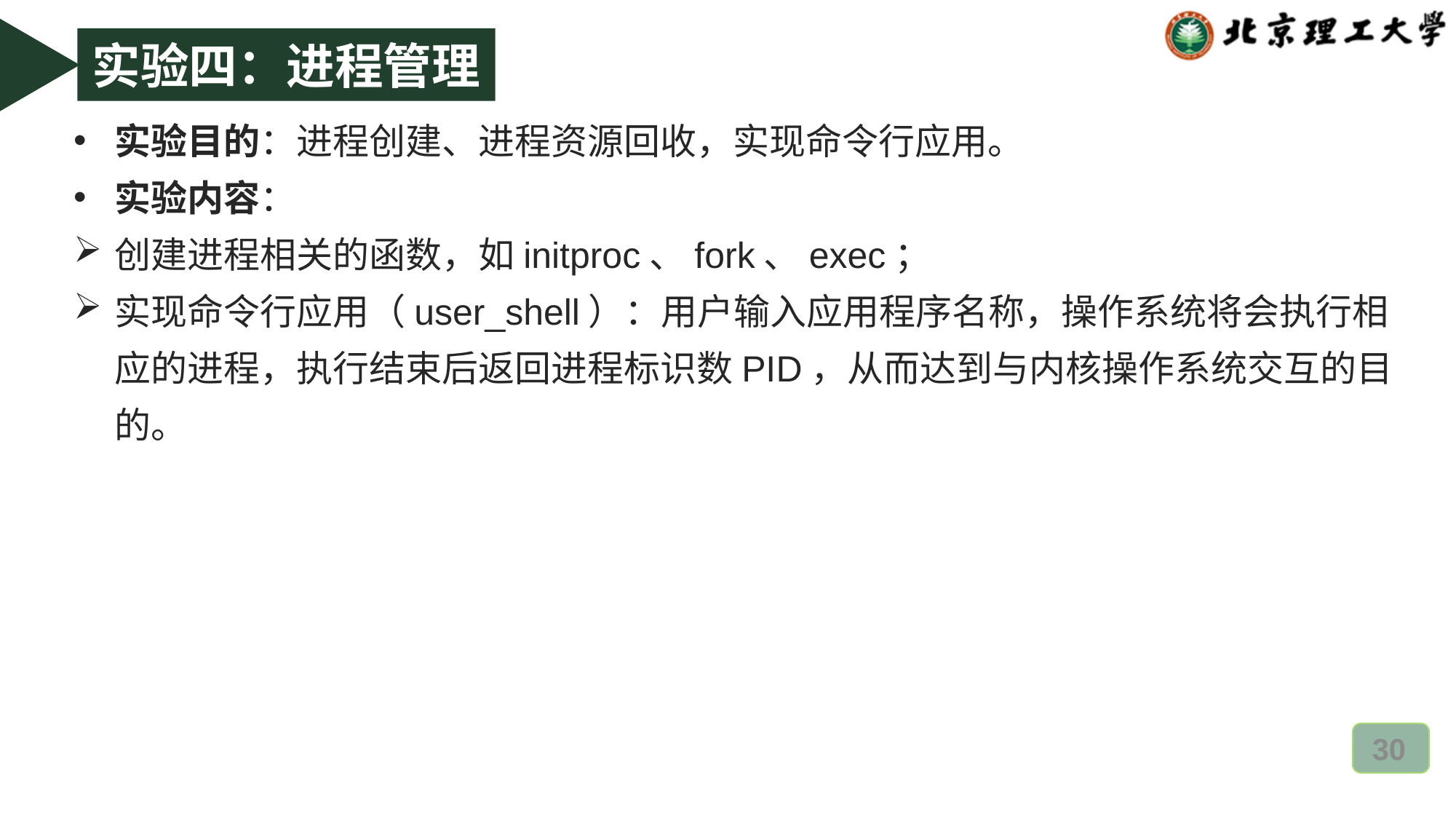

实验四：进程管理
实验目的：进程创建、进程资源回收，实现命令行应用。
实验内容：
创建进程相关的函数，如initproc、fork、exec；
实现命令行应用（user_shell）：用户输入应用程序名称，操作系统将会执行相应的进程，执行结束后返回进程标识数PID，从而达到与内核操作系统交互的目的。

30